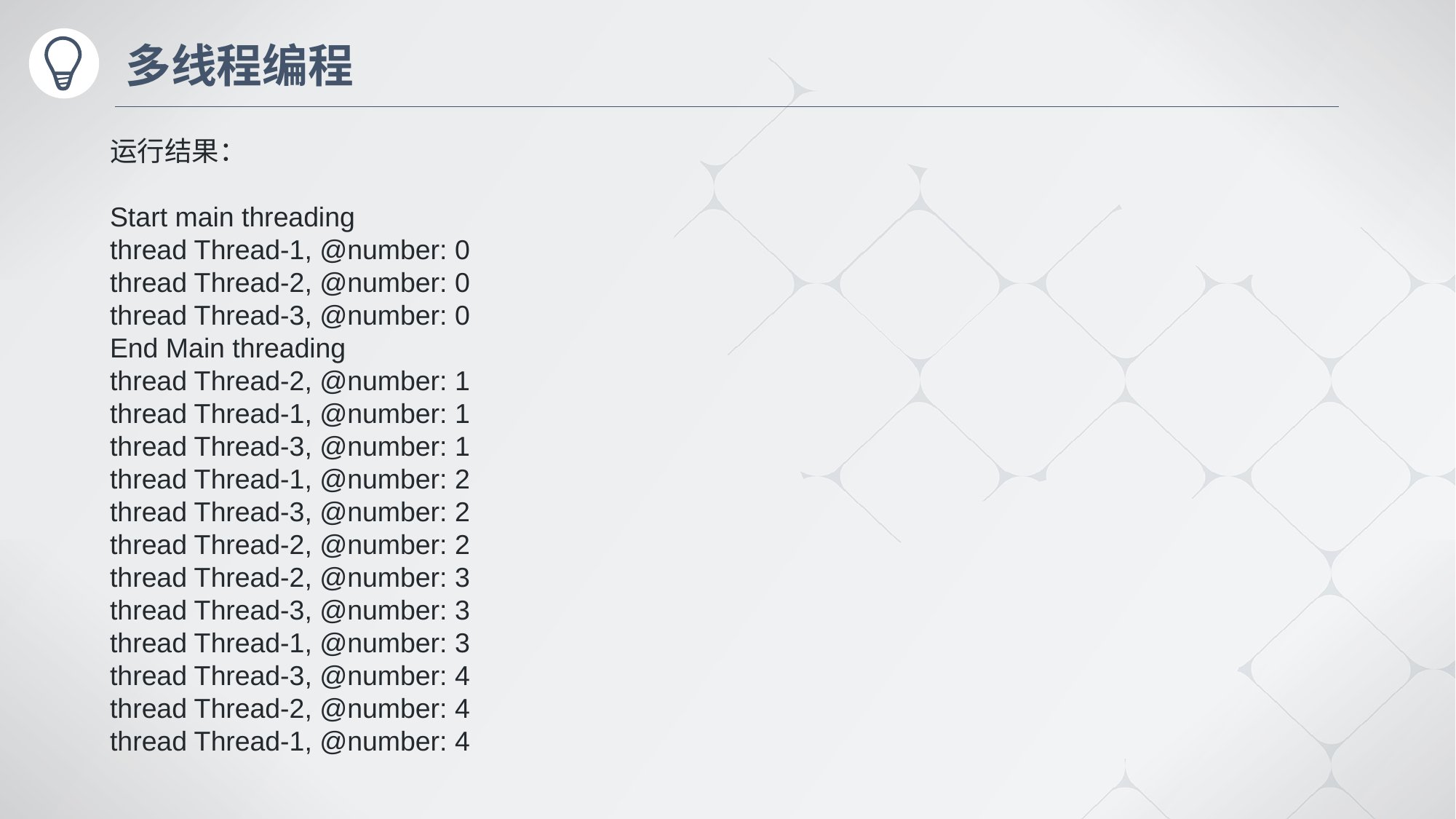

# 多线程编程
运行结果：

Start main threading
thread Thread-1, @number: 0
thread Thread-2, @number: 0
thread Thread-3, @number: 0
End Main threading
thread Thread-2, @number: 1
thread Thread-1, @number: 1
thread Thread-3, @number: 1
thread Thread-1, @number: 2
thread Thread-3, @number: 2
thread Thread-2, @number: 2
thread Thread-2, @number: 3
thread Thread-3, @number: 3
thread Thread-1, @number: 3
thread Thread-3, @number: 4
thread Thread-2, @number: 4
thread Thread-1, @number: 4